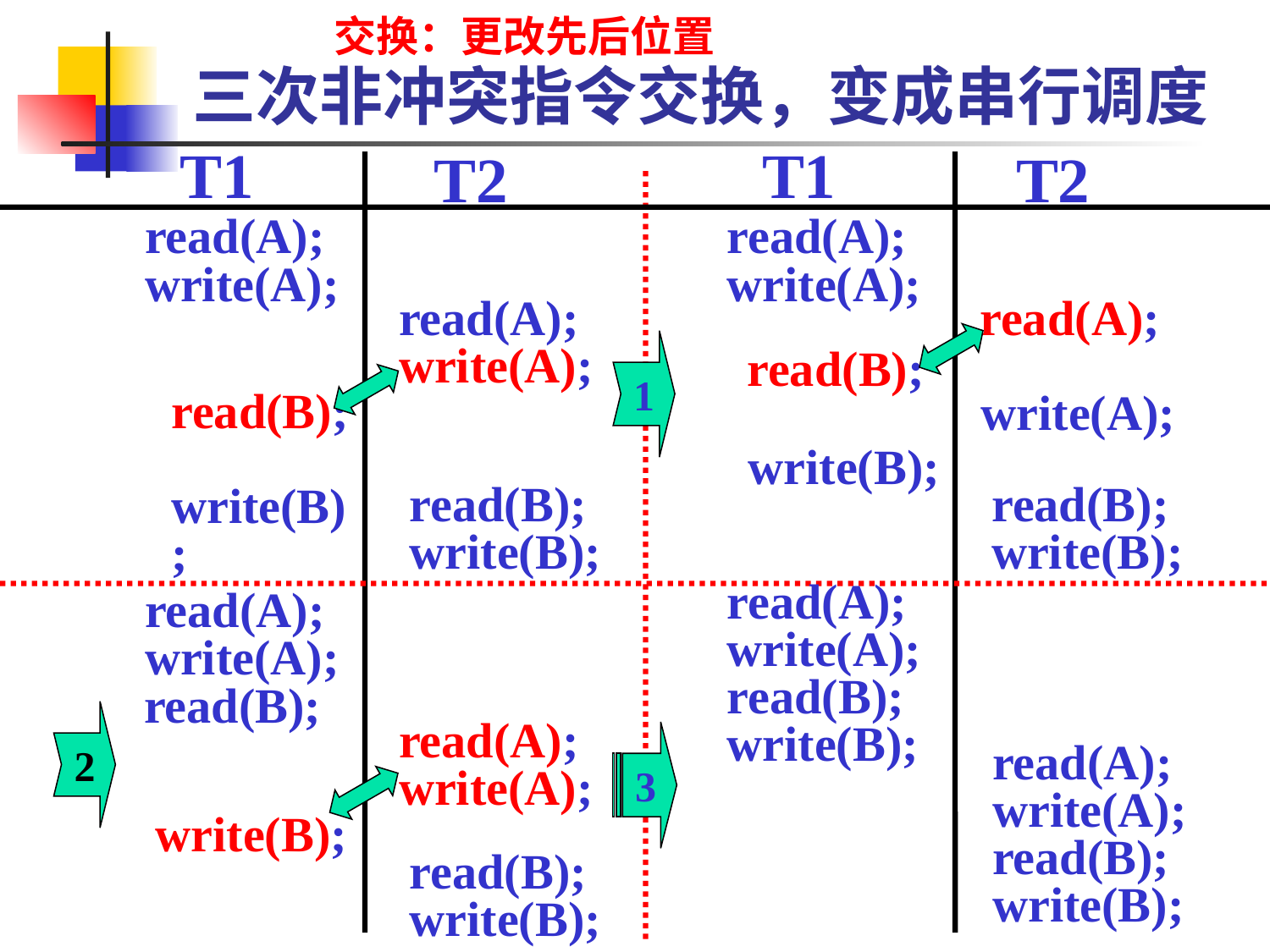

交换：更改先后位置
# 三次非冲突指令交换，变成串行调度
T1
T1
T2
T2

read(A);
write(A);
read(A);
write(A);
read(A);
write(A);
read(A);

1
read(B);

read(B);
write(B);
write(A);
write(B);
read(B);
write(B);
read(B);
write(B);
read(A);
write(A);
read(B);
write(B);

read(A);
write(A);
read(B);
2
read(A);
write(A);
3
read(A);
write(A);
read(B);
write(B);

write(B);
read(B);
write(B);